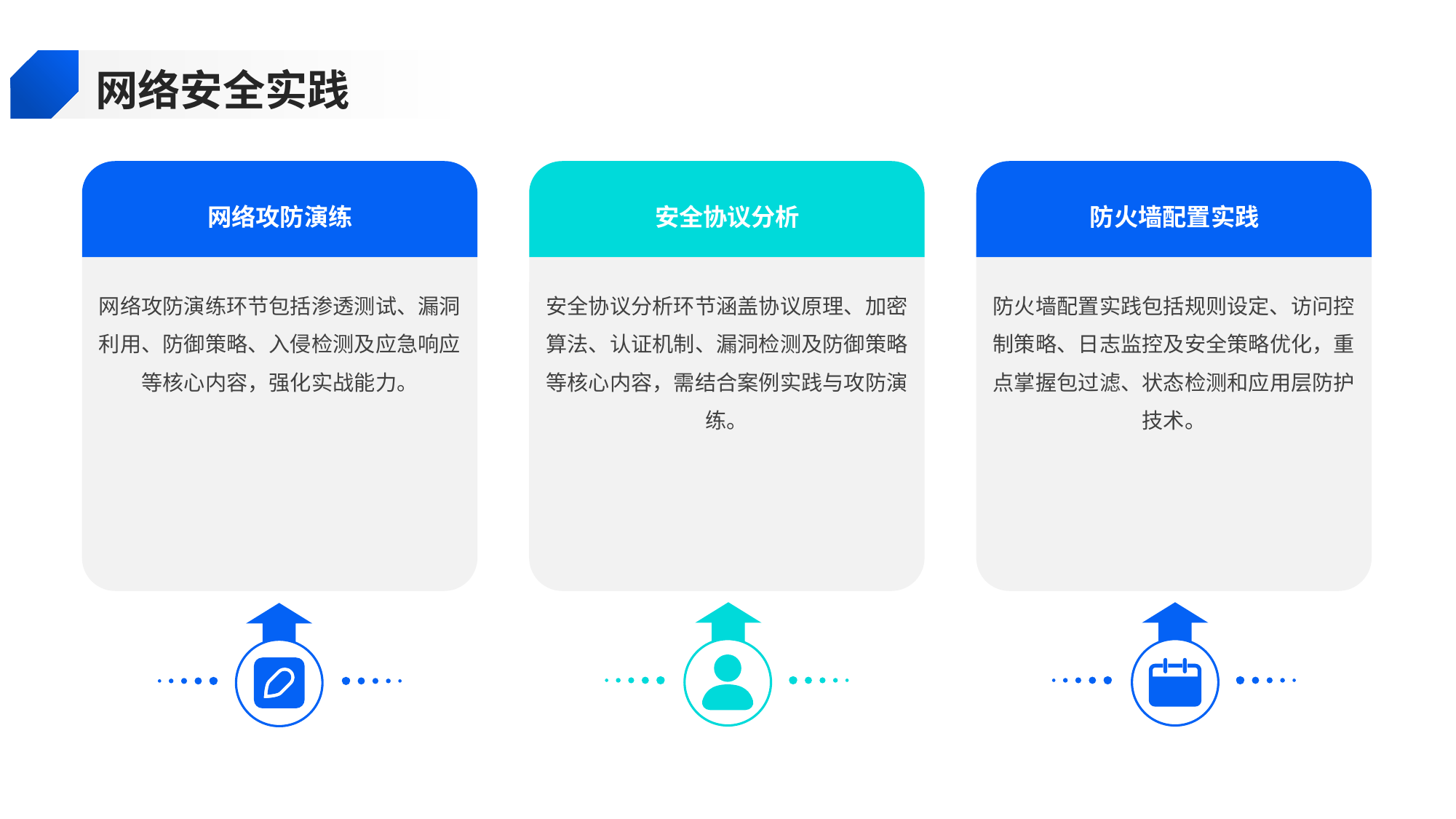

网络安全实践

网络攻防演练
安全协议分析
防火墙配置实践
网络攻防演练环节包括渗透测试、漏洞利用、防御策略、入侵检测及应急响应等核心内容，强化实战能力。
安全协议分析环节涵盖协议原理、加密算法、认证机制、漏洞检测及防御策略等核心内容，需结合案例实践与攻防演练。
防火墙配置实践包括规则设定、访问控制策略、日志监控及安全策略优化，重点掌握包过滤、状态检测和应用层防护技术。